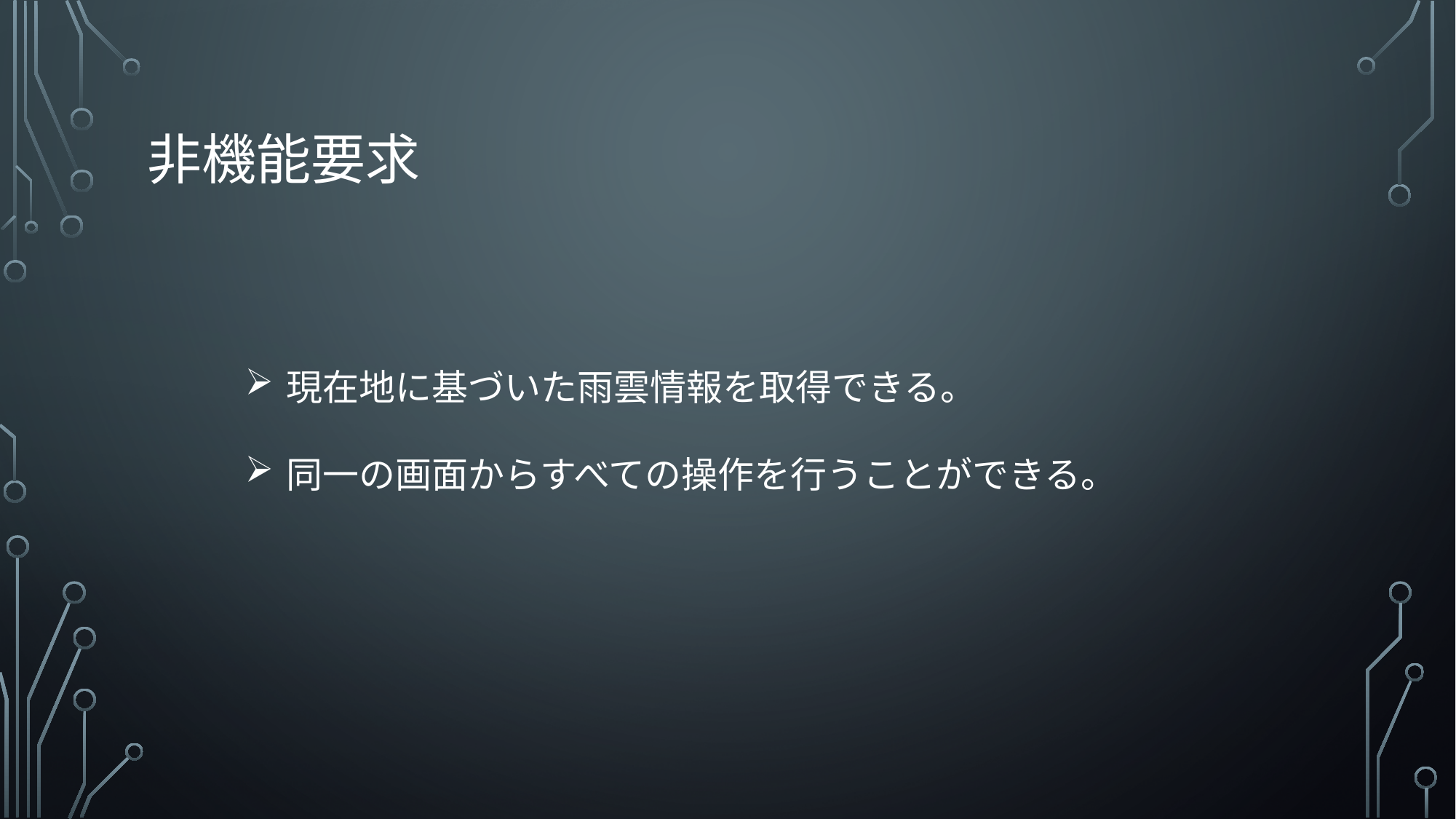

# 非機能要求
現在地に基づいた雨雲情報を取得できる。

同一の画面からすべての操作を行うことができる。